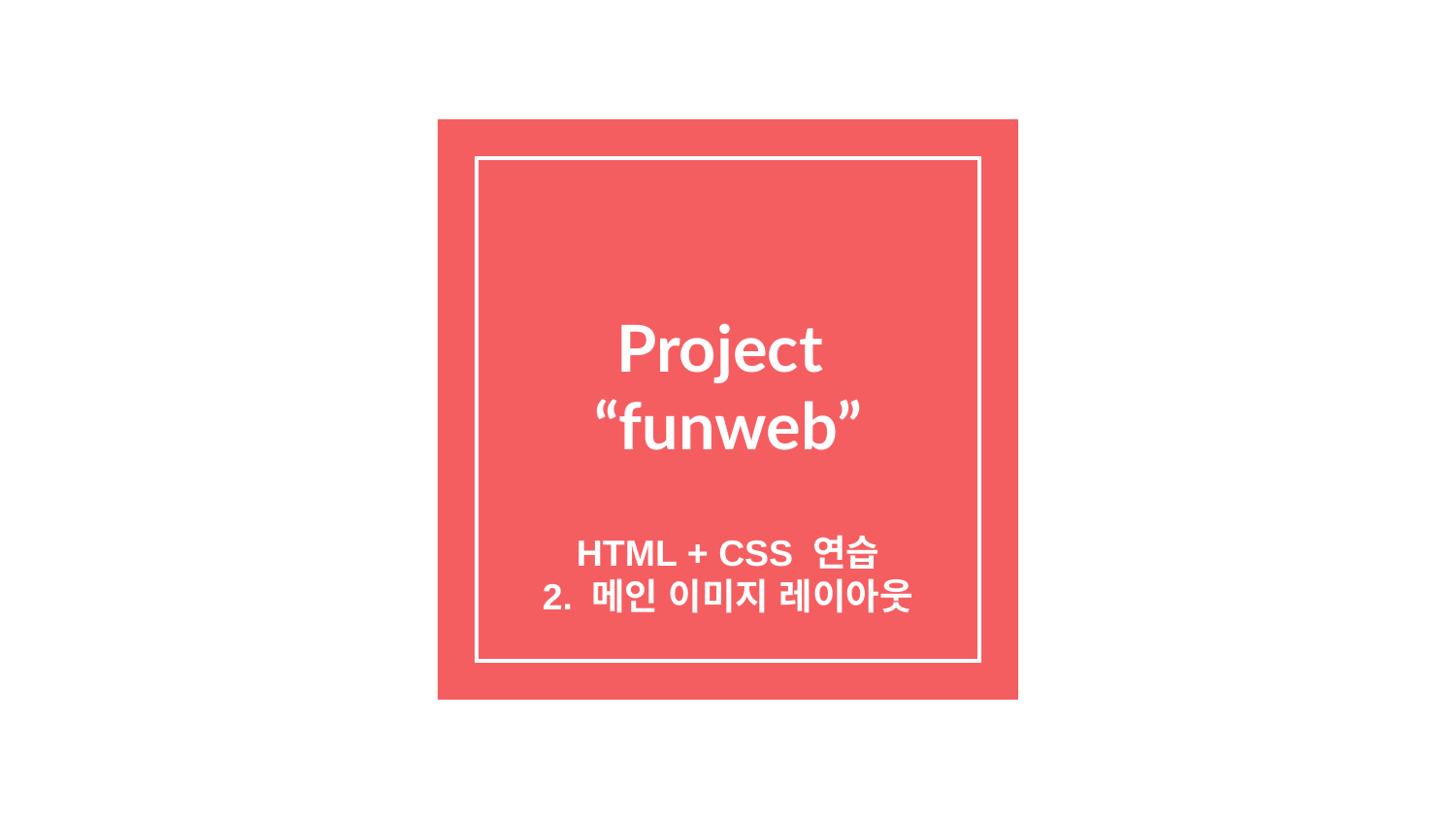

# Project
“funweb”
HTML + CSS 연습
2. 메인 이미지 레이아웃